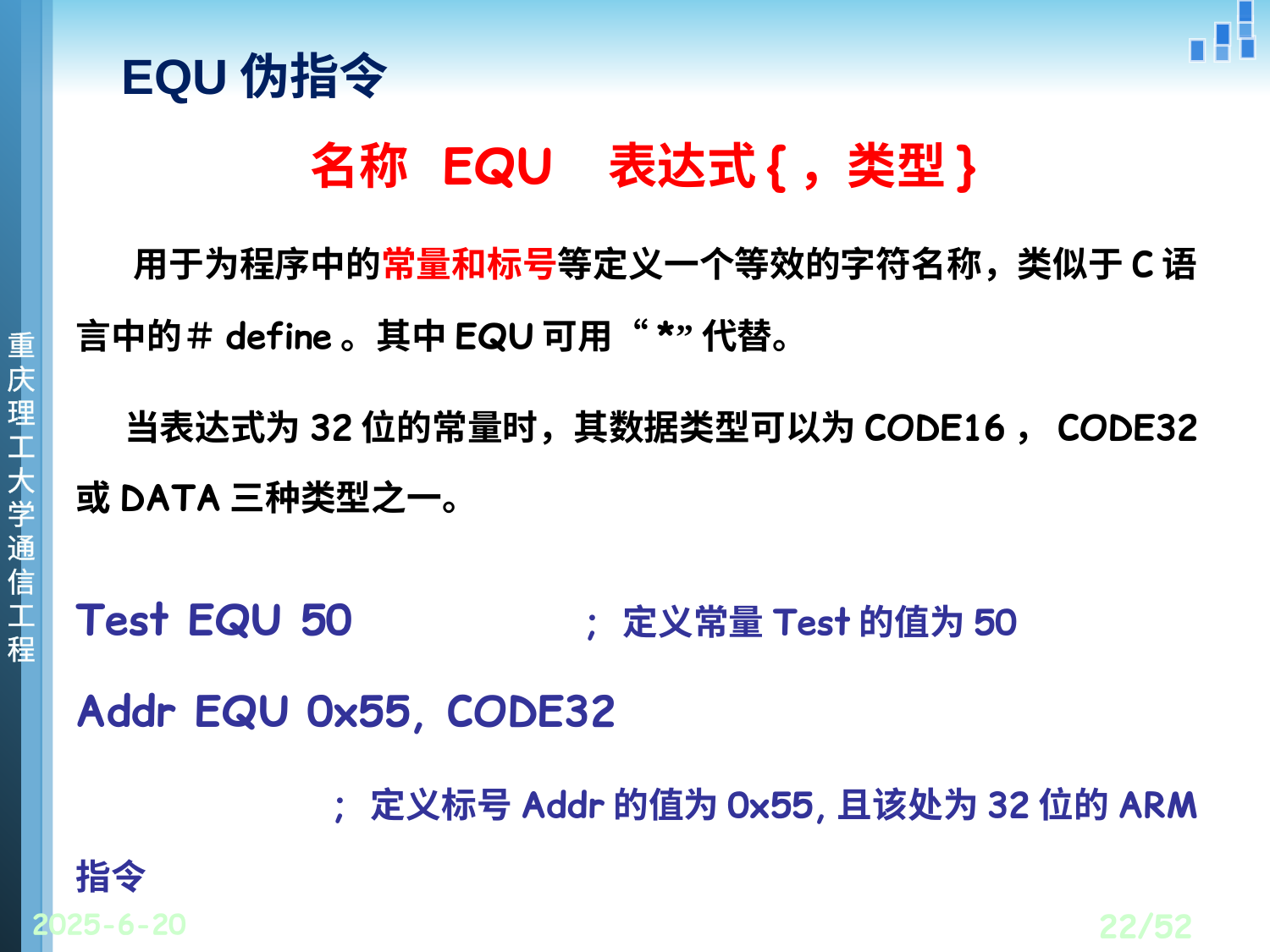

# EQU伪指令
名称  EQU  表达式{，类型}
     用于为程序中的常量和标号等定义一个等效的字符名称，类似于C语言中的＃define。其中EQU可用“*”代替。
     当表达式为32位的常量时，其数据类型可以为CODE16，CODE32或DATA三种类型之一。

Test EQU 50		; 定义常量Test的值为50
Addr EQU 0x55, CODE32
 	       ; 定义标号Addr的值为0x55,且该处为32位的ARM指令
2025-6-20
22/52